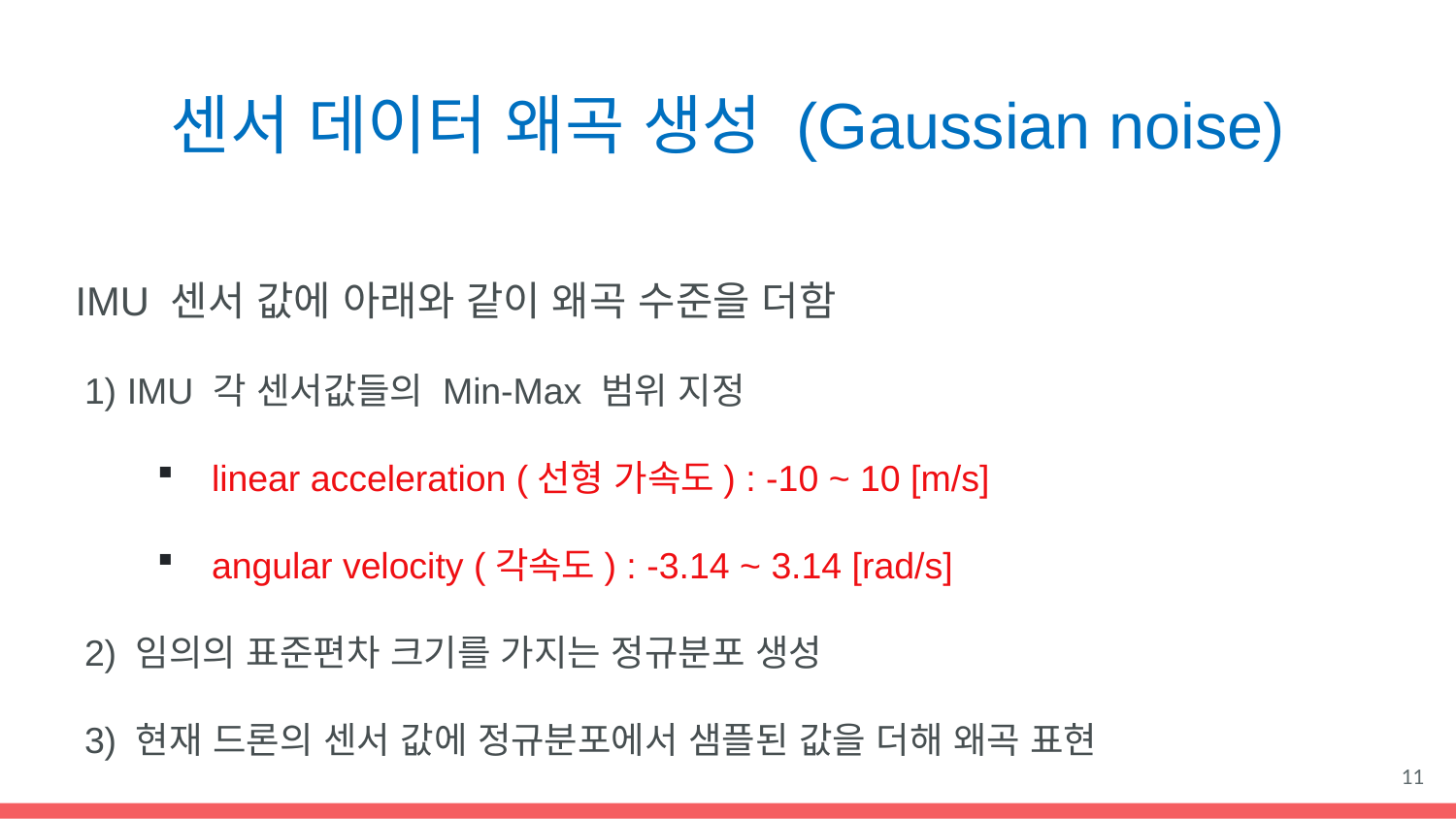

# 센서 데이터 왜곡 생성 (Gaussian noise)
 IMU 센서 값에 아래와 같이 왜곡 수준을 더함
  1) IMU 각 센서값들의 Min-Max 범위 지정
linear acceleration (선형 가속도) : -10 ~ 10 [m/s]
angular velocity (각속도) : -3.14 ~ 3.14 [rad/s]
2) 임의의 표준편차 크기를 가지는 정규분포 생성
3) 현재 드론의 센서 값에 정규분포에서 샘플된 값을 더해 왜곡 표현
11